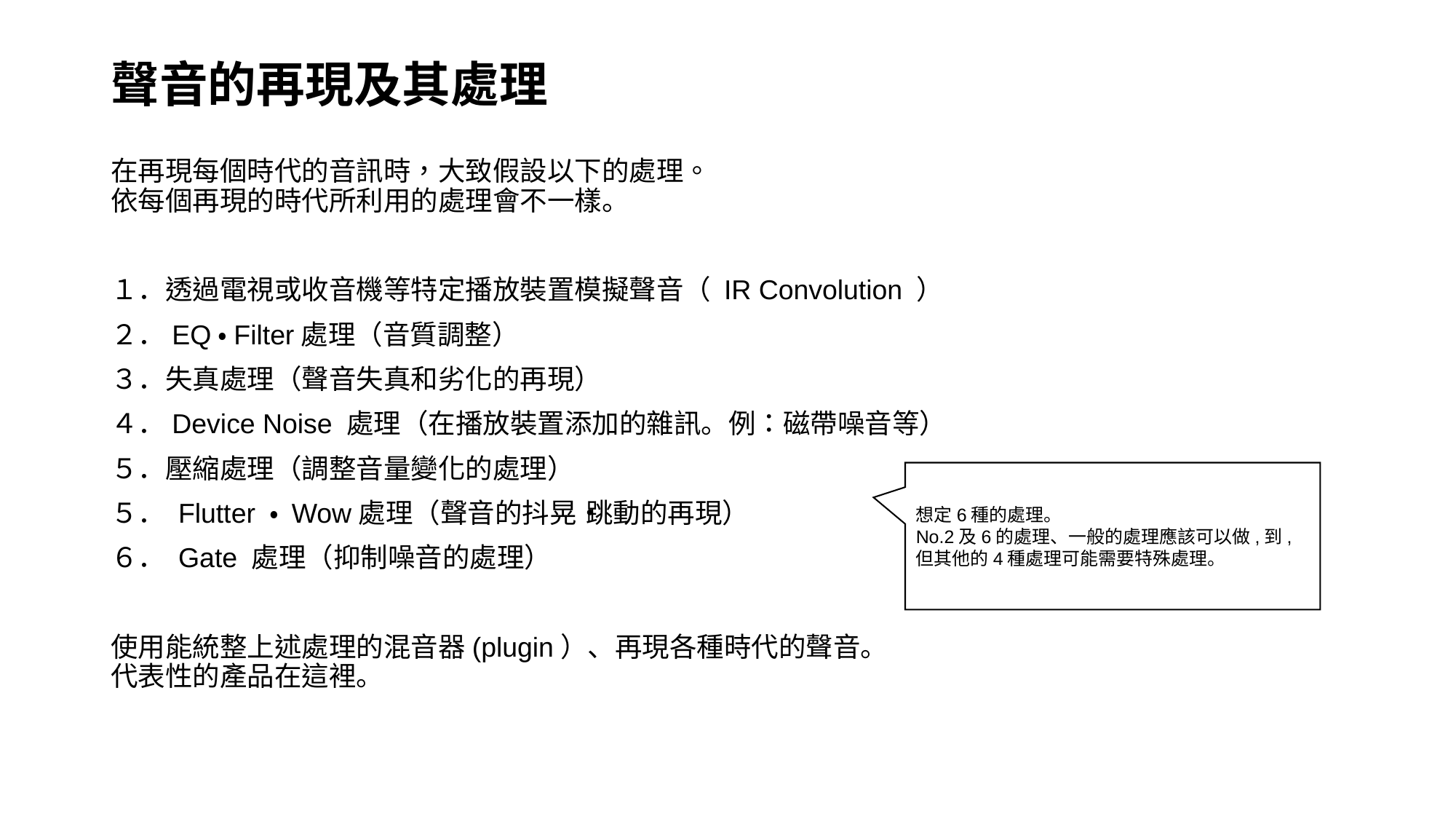

# 聲音的再現及其處理
在再現每個時代的音訊時，大致假設以下的處理。
依每個再現的時代所利用的處理會不一樣。

１．透過電視或收音機等特定播放裝置模擬聲音（ IR Convolution ）
２．EQ・Filter處理（音質調整）
３．失真處理（聲音失真和劣化的再現）
４．Device Noise 處理（在播放裝置添加的雜訊。例：磁帶噪音等）
５．壓縮處理（調整音量變化的處理）
５． Flutter ・ Wow處理（聲音的抖晃・跳動的再現）
６． Gate 處理（抑制噪音的處理）

使用能統整上述處理的混音器(plugin）、再現各種時代的聲音。
代表性的產品在這裡。

想定6種的處理。
No.2及6的處理、一般的處理應該可以做,到, 但其他的4種處理可能需要特殊處理。